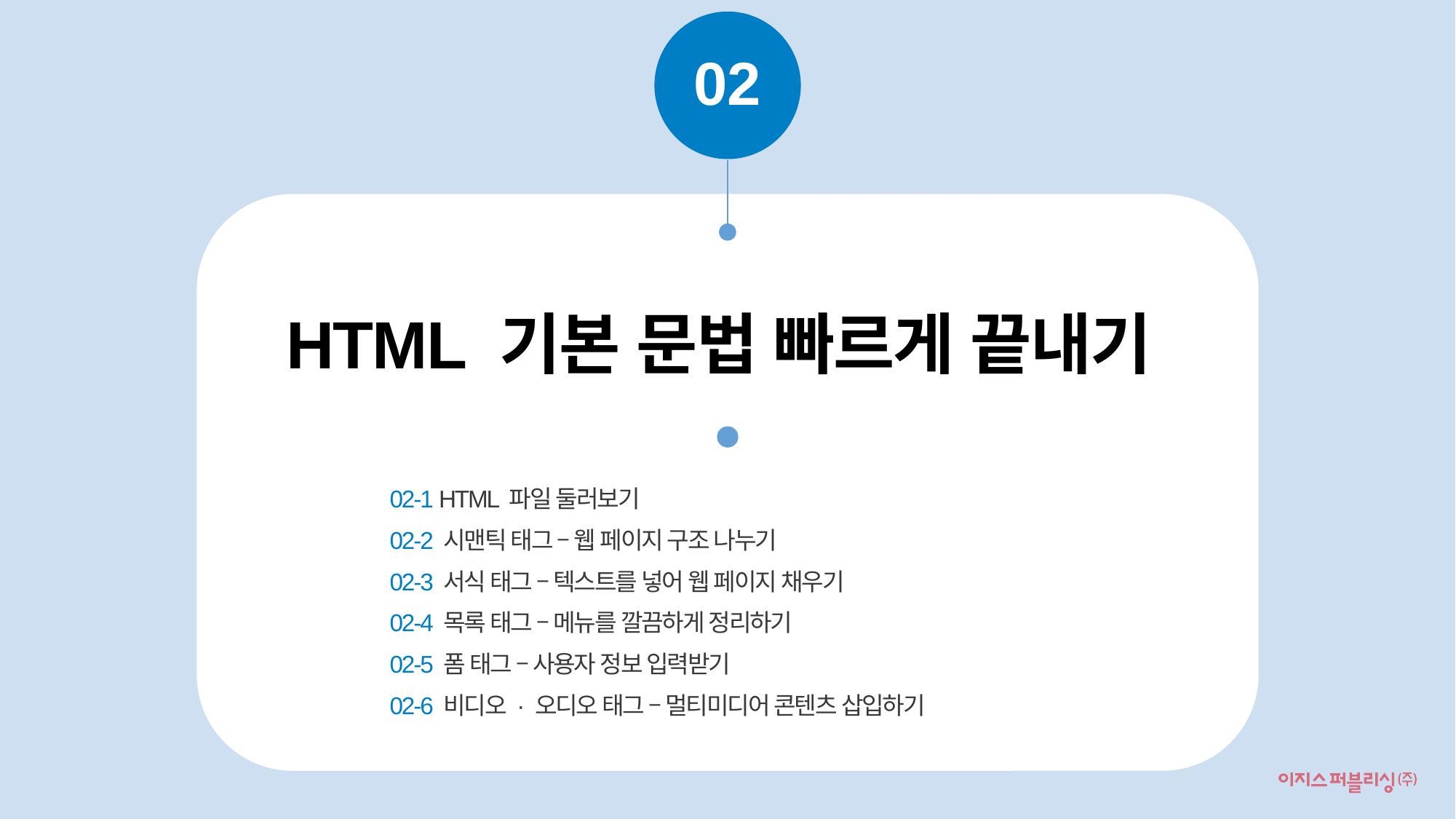

02
HTML 기본 문법 빠르게 끝내기
02-1 HTML 파일 둘러보기
02-2 시맨틱 태그 – 웹 페이지 구조 나누기
02-3 서식 태그 – 텍스트를 넣어 웹 페이지 채우기
02-4 목록 태그 – 메뉴를 깔끔하게 정리하기
02-5 폼 태그 – 사용자 정보 입력받기
02-6 비디오 · 오디오 태그 – 멀티미디어 콘텐츠 삽입하기